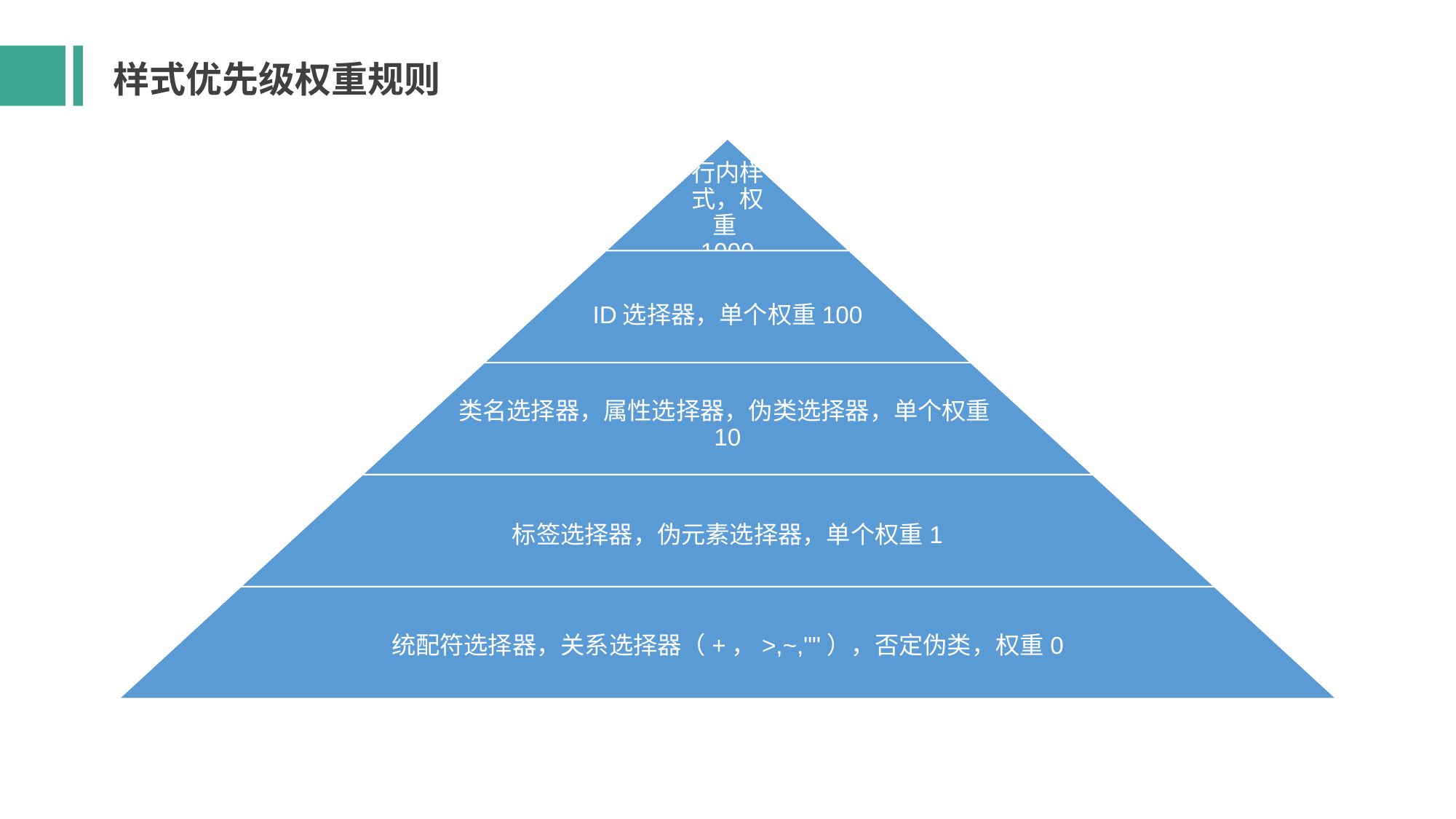

样式优先级权重规则
行内样式，权重1000
ID选择器，单个权重100
类名选择器，属性选择器，伪类选择器，单个权重10
标签选择器，伪元素选择器，单个权重1
统配符选择器，关系选择器（+，>,~,""），否定伪类，权重0